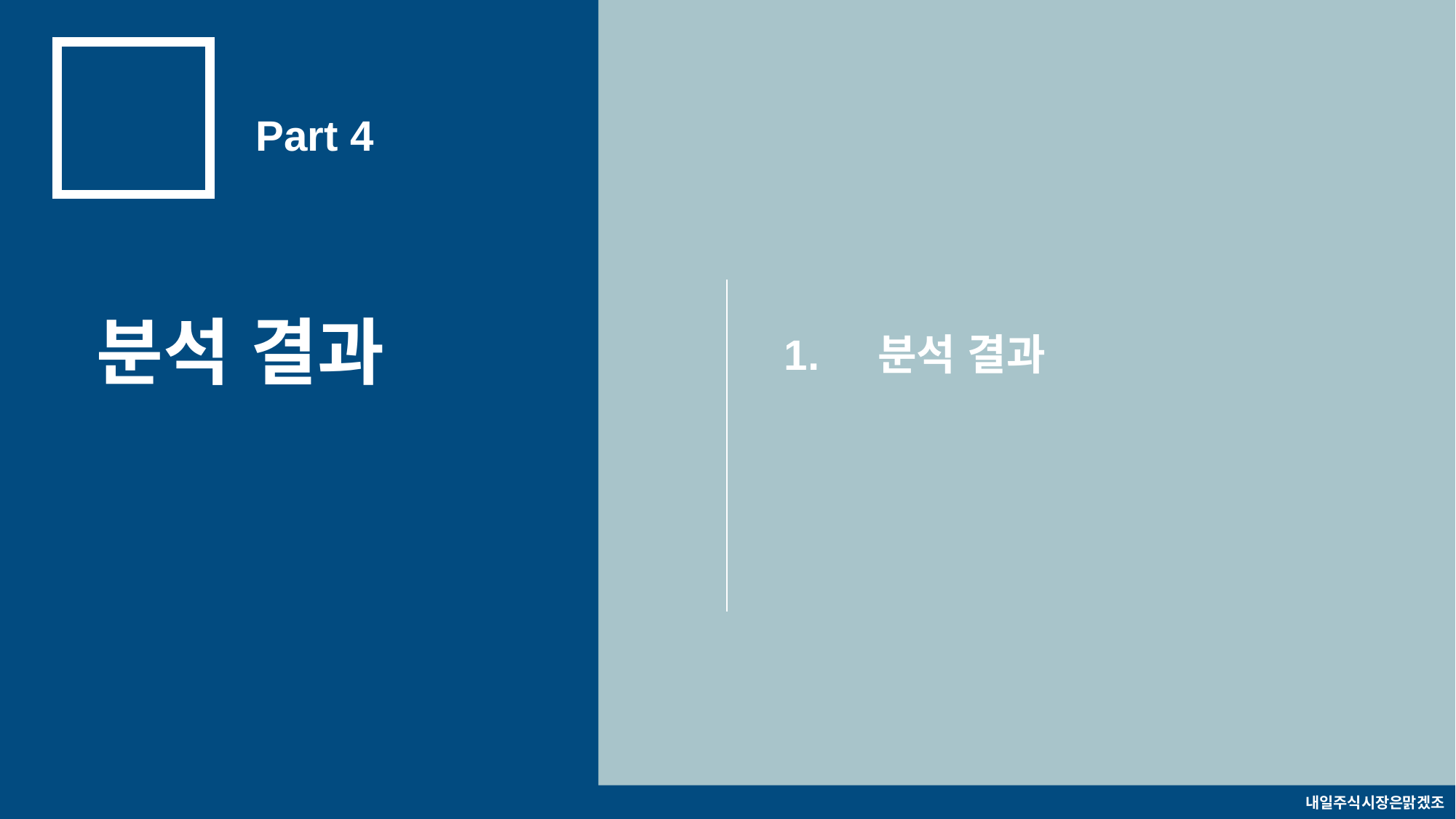

Part 4
분석 결과
1.
분석 결과
내일주식시장은맑겠조